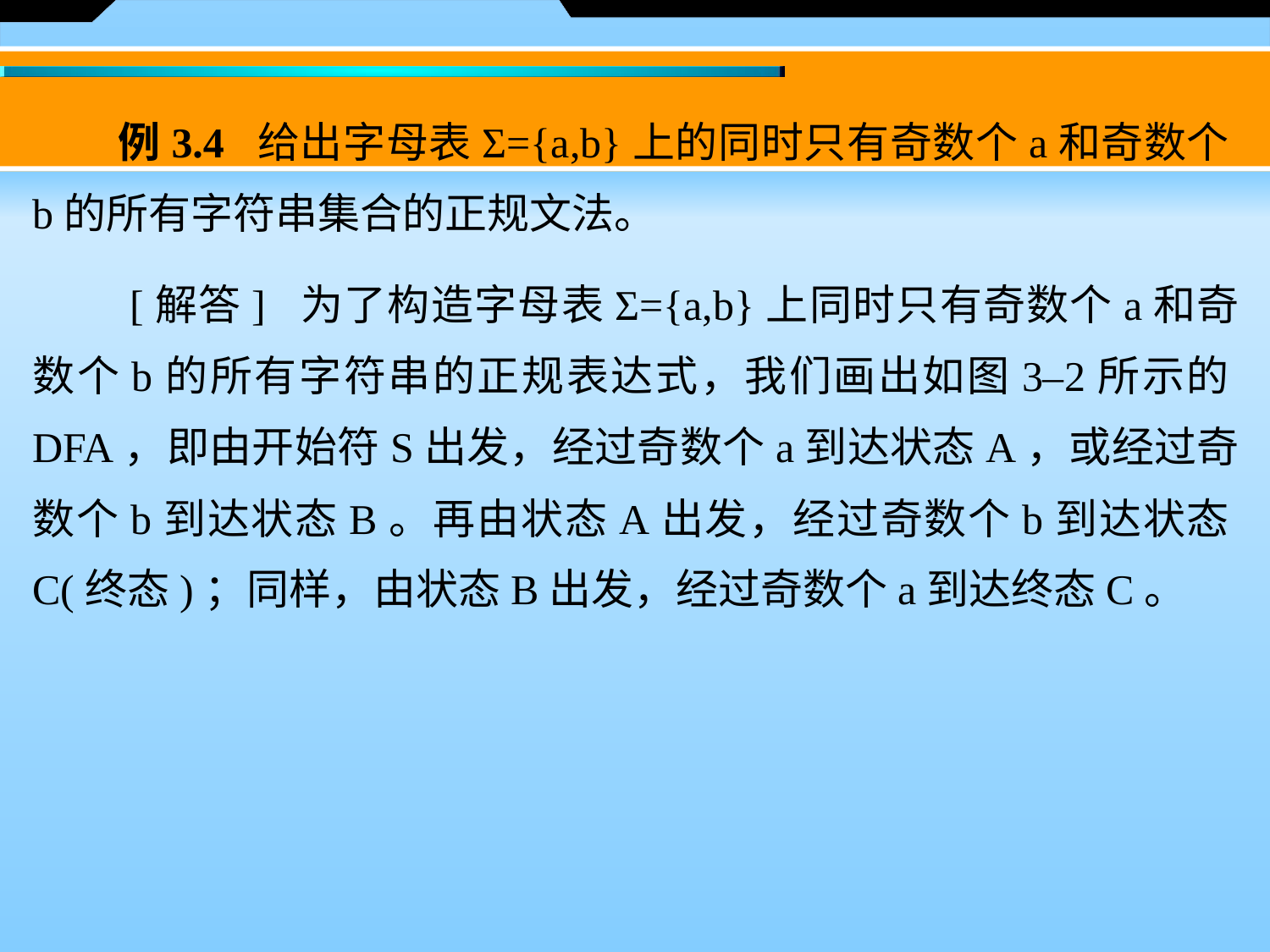

例3.4  给出字母表Σ={a,b}上的同时只有奇数个a和奇数个b的所有字符串集合的正规文法。
　　[解答]  为了构造字母表Σ={a,b}上同时只有奇数个a和奇数个b的所有字符串的正规表达式，我们画出如图3–2所示的DFA，即由开始符S出发，经过奇数个a到达状态A，或经过奇数个b到达状态B。再由状态A出发，经过奇数个b到达状态C(终态)；同样，由状态B出发，经过奇数个a到达终态C。